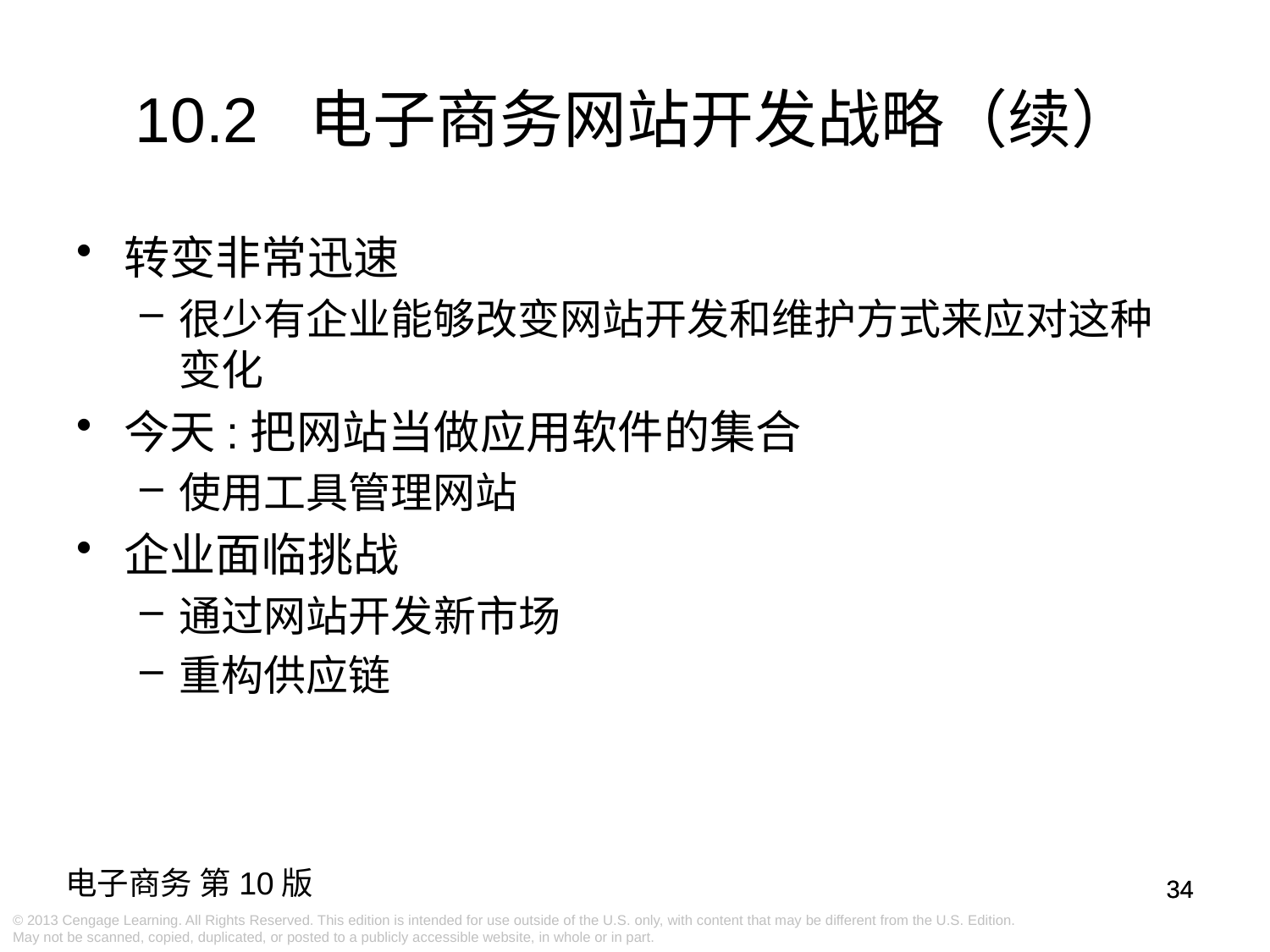

# 10.2  电子商务网站开发战略（续）
转变非常迅速
很少有企业能够改变网站开发和维护方式来应对这种变化
今天:把网站当做应用软件的集合
使用工具管理网站
企业面临挑战
通过网站开发新市场
重构供应链
34
34